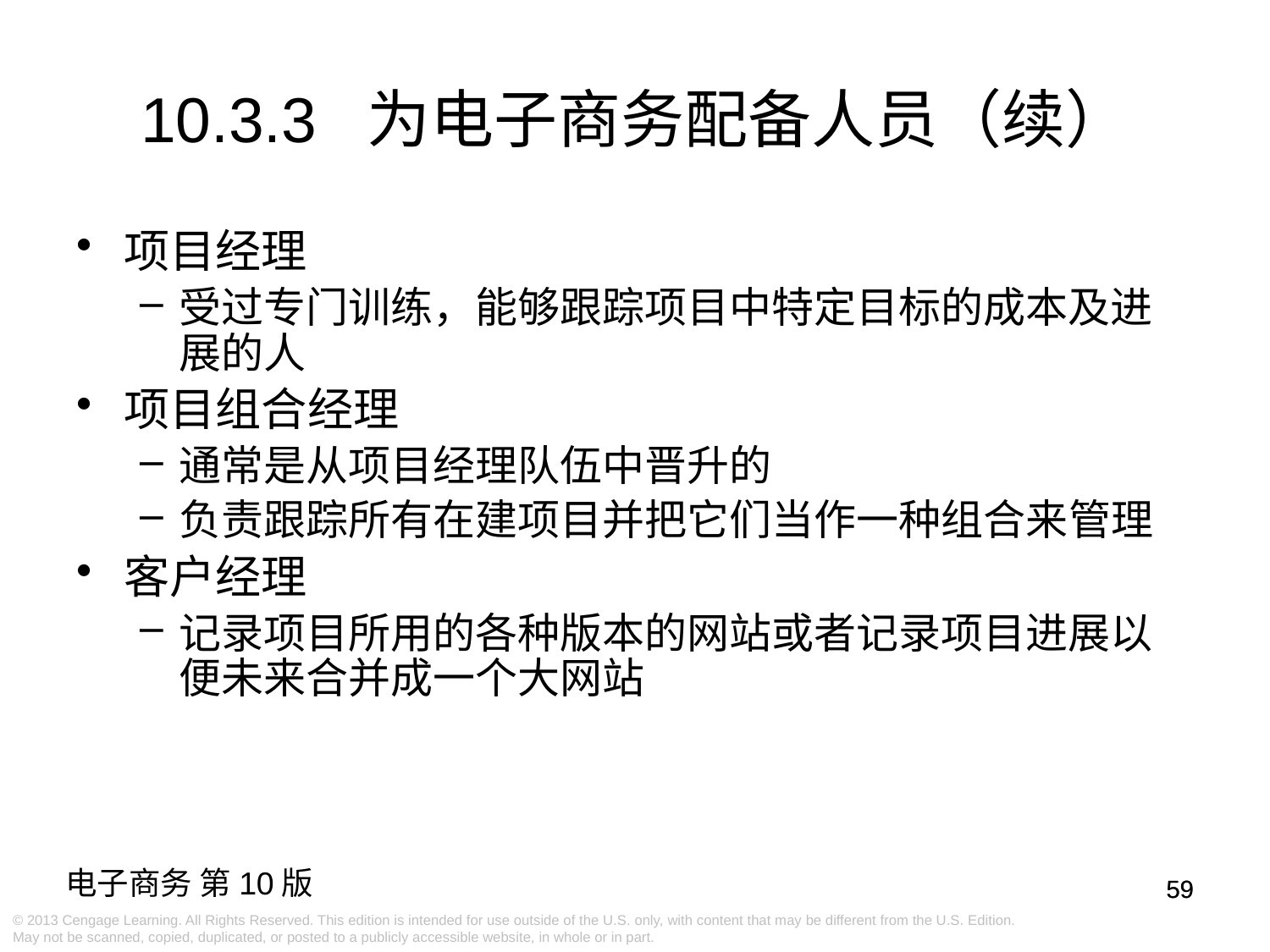

# 10.3.3  为电子商务配备人员（续）
项目经理
受过专门训练，能够跟踪项目中特定目标的成本及进展的人
项目组合经理
通常是从项目经理队伍中晋升的
负责跟踪所有在建项目并把它们当作一种组合来管理
客户经理
记录项目所用的各种版本的网站或者记录项目进展以便未来合并成一个大网站
59
59